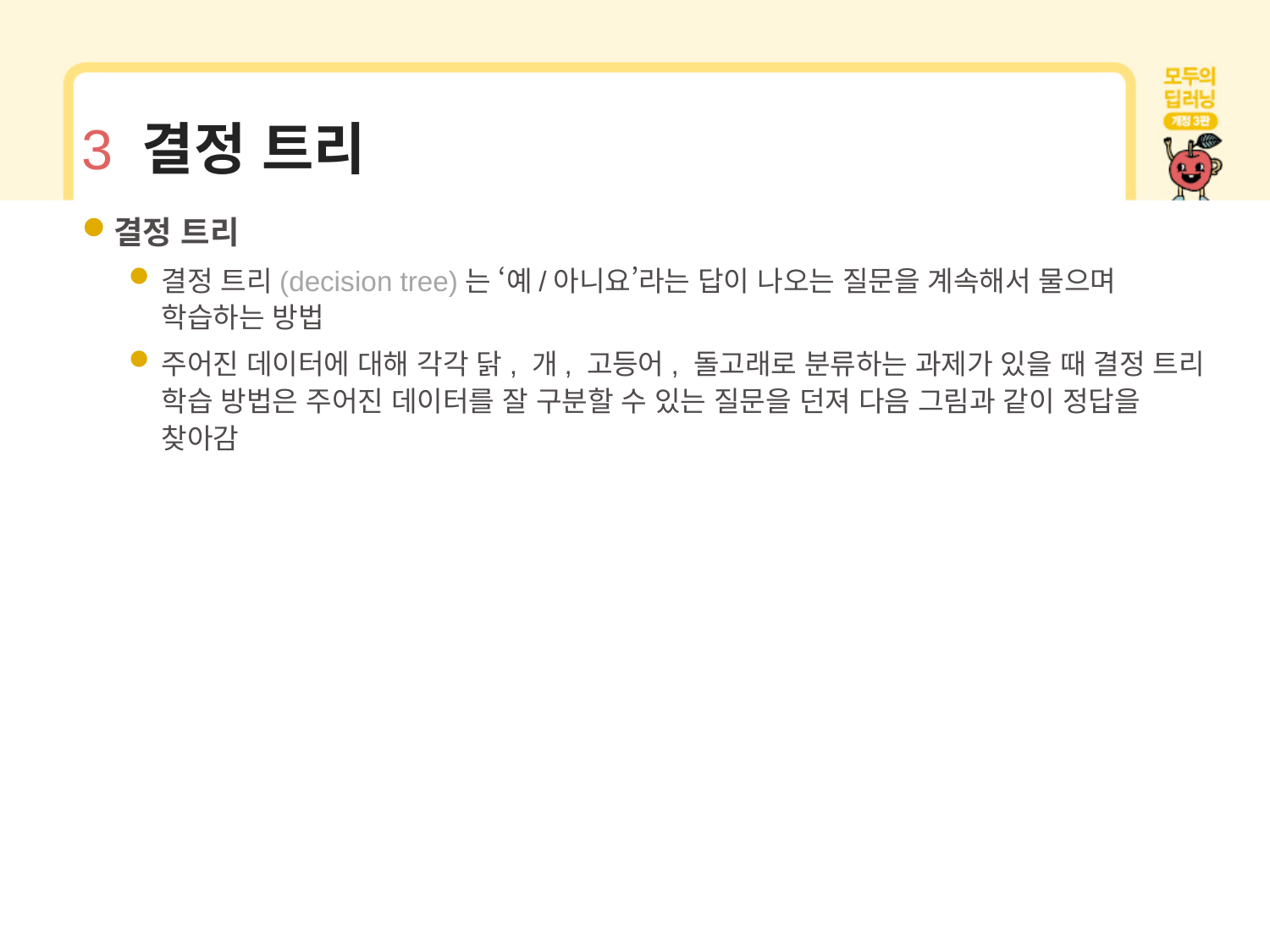

# 3 결정 트리
결정 트리
결정 트리(decision tree)는 ‘예/아니요’라는 답이 나오는 질문을 계속해서 물으며 학습하는 방법
주어진 데이터에 대해 각각 닭, 개, 고등어, 돌고래로 분류하는 과제가 있을 때 결정 트리 학습 방법은 주어진 데이터를 잘 구분할 수 있는 질문을 던져 다음 그림과 같이 정답을 찾아감